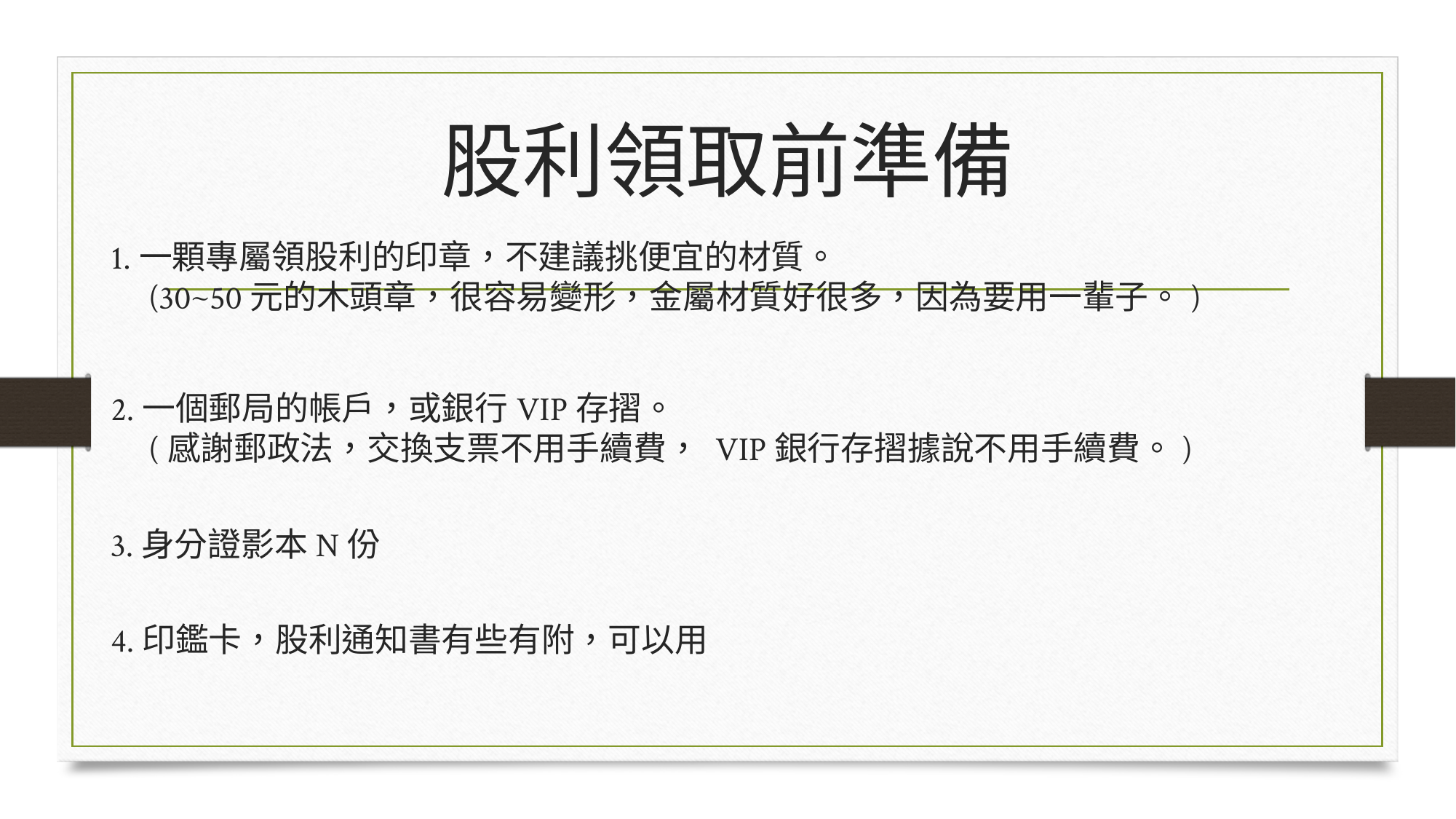

# 股利領取前準備
1.一顆專屬領股利的印章，不建議挑便宜的材質。
    (30~50元的木頭章，很容易變形，金屬材質好很多，因為要用一輩子。)

2.一個郵局的帳戶，或銀行VIP存摺。
    (感謝郵政法，交換支票不用手續費， VIP銀行存摺據說不用手續費。)
3.身分證影本N份
4.印鑑卡，股利通知書有些有附，可以用